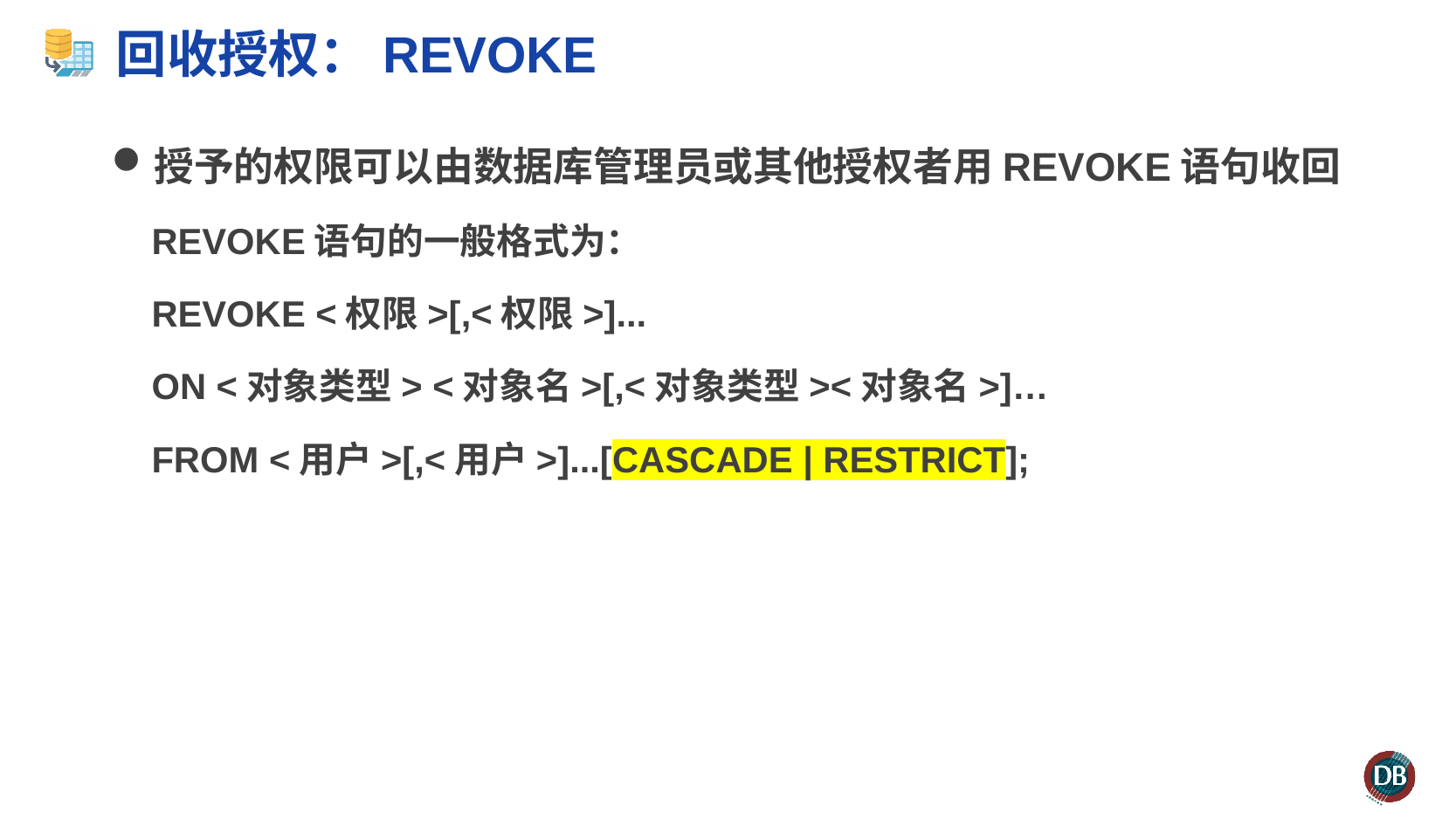

# 回收授权：REVOKE
授予的权限可以由数据库管理员或其他授权者用REVOKE语句收回
    REVOKE语句的一般格式为：
    REVOKE <权限>[,<权限>]...
    ON <对象类型> <对象名>[,<对象类型><对象名>]…
    FROM <用户>[,<用户>]...[CASCADE | RESTRICT];